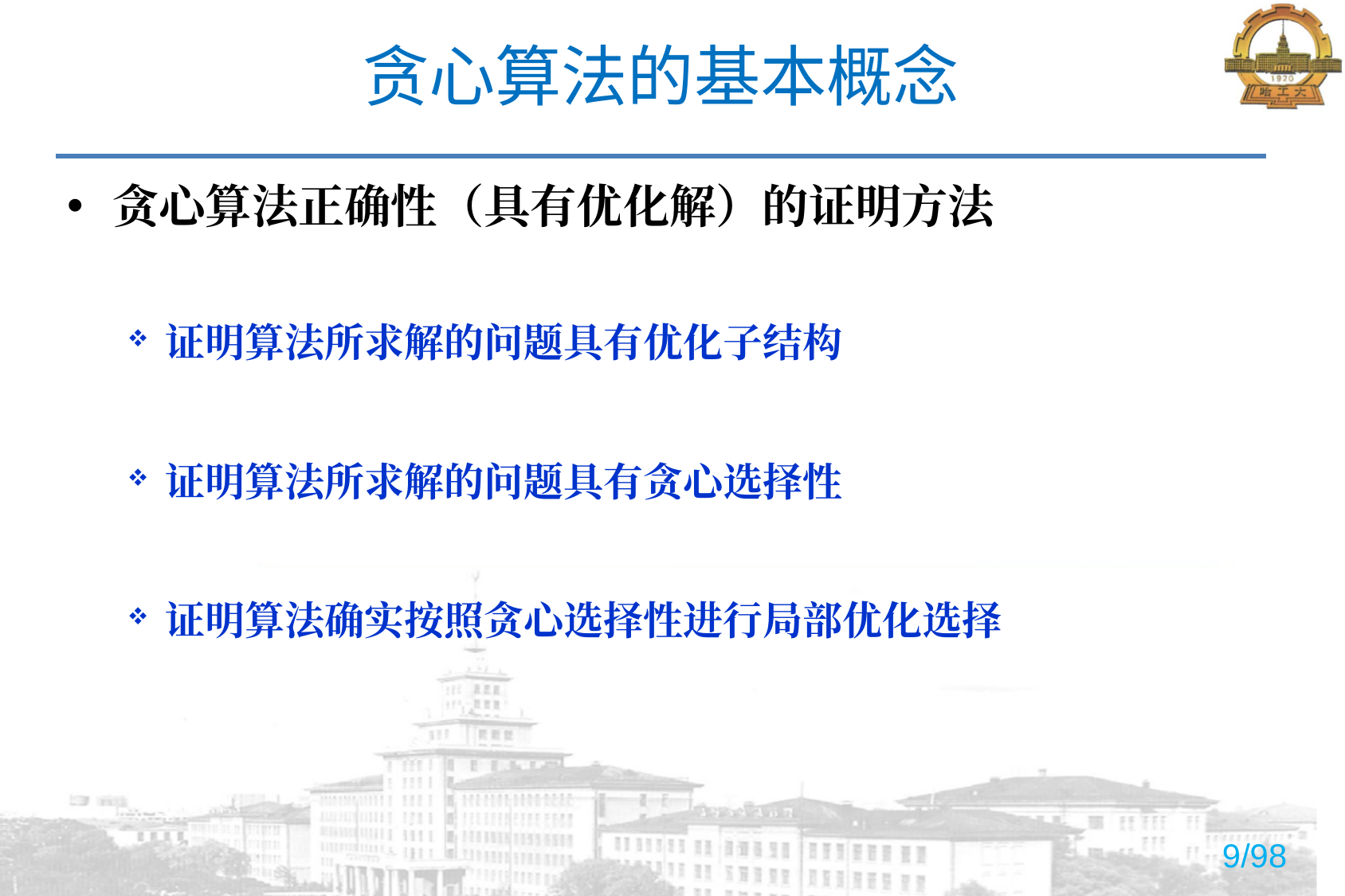

# 贪心算法的基本概念
贪心算法正确性（具有优化解）的证明方法

证明算法所求解的问题具有优化子结构

证明算法所求解的问题具有贪心选择性

证明算法确实按照贪心选择性进行局部优化选择